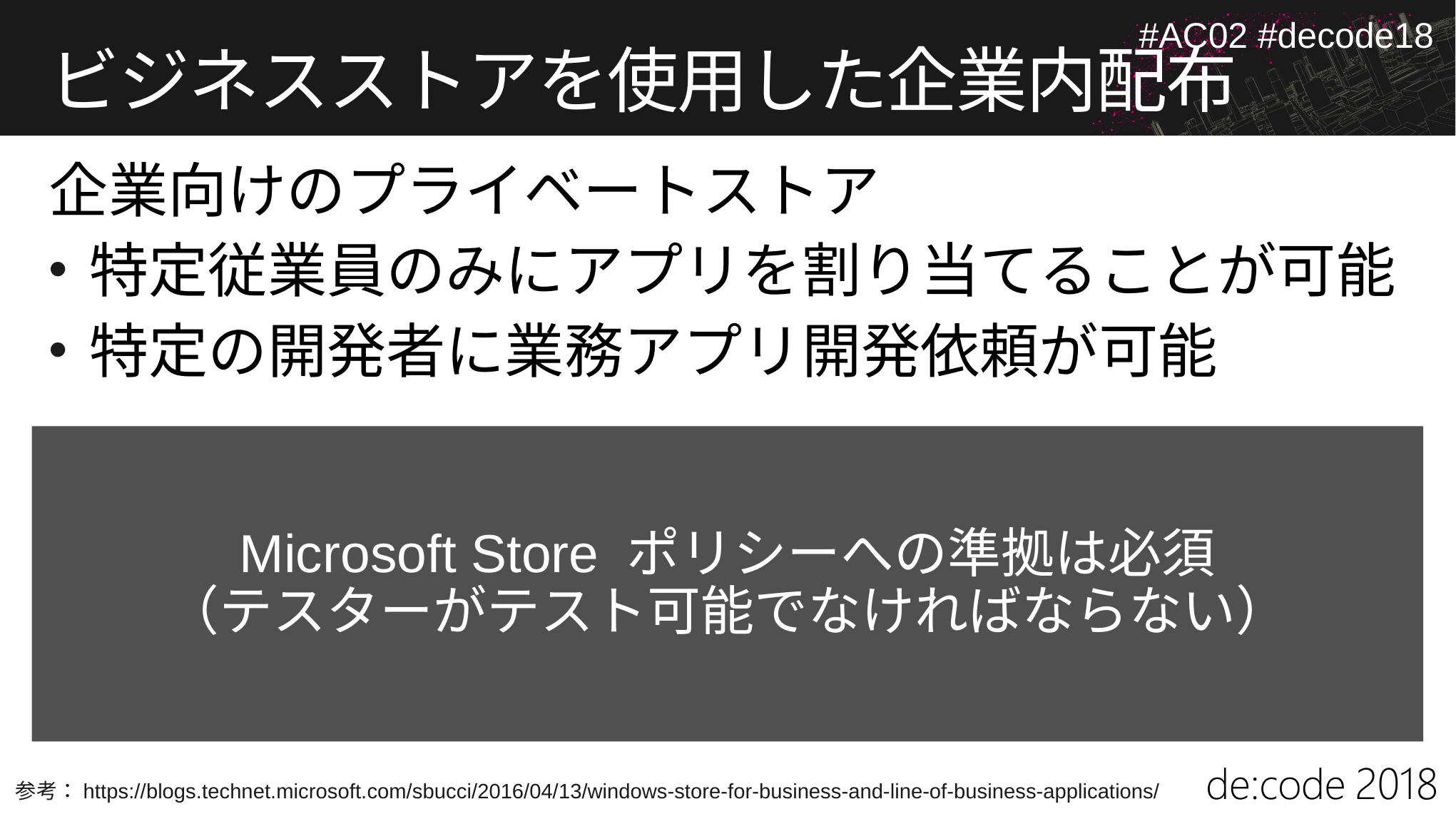

# ビジネスストアを使用した企業内配布
企業向けのプライベートストア
特定従業員のみにアプリを割り当てることが可能
特定の開発者に業務アプリ開発依頼が可能
Microsoft Store ポリシーへの準拠は必須
（テスターがテスト可能でなければならない）
参考：https://blogs.technet.microsoft.com/sbucci/2016/04/13/windows-store-for-business-and-line-of-business-applications/